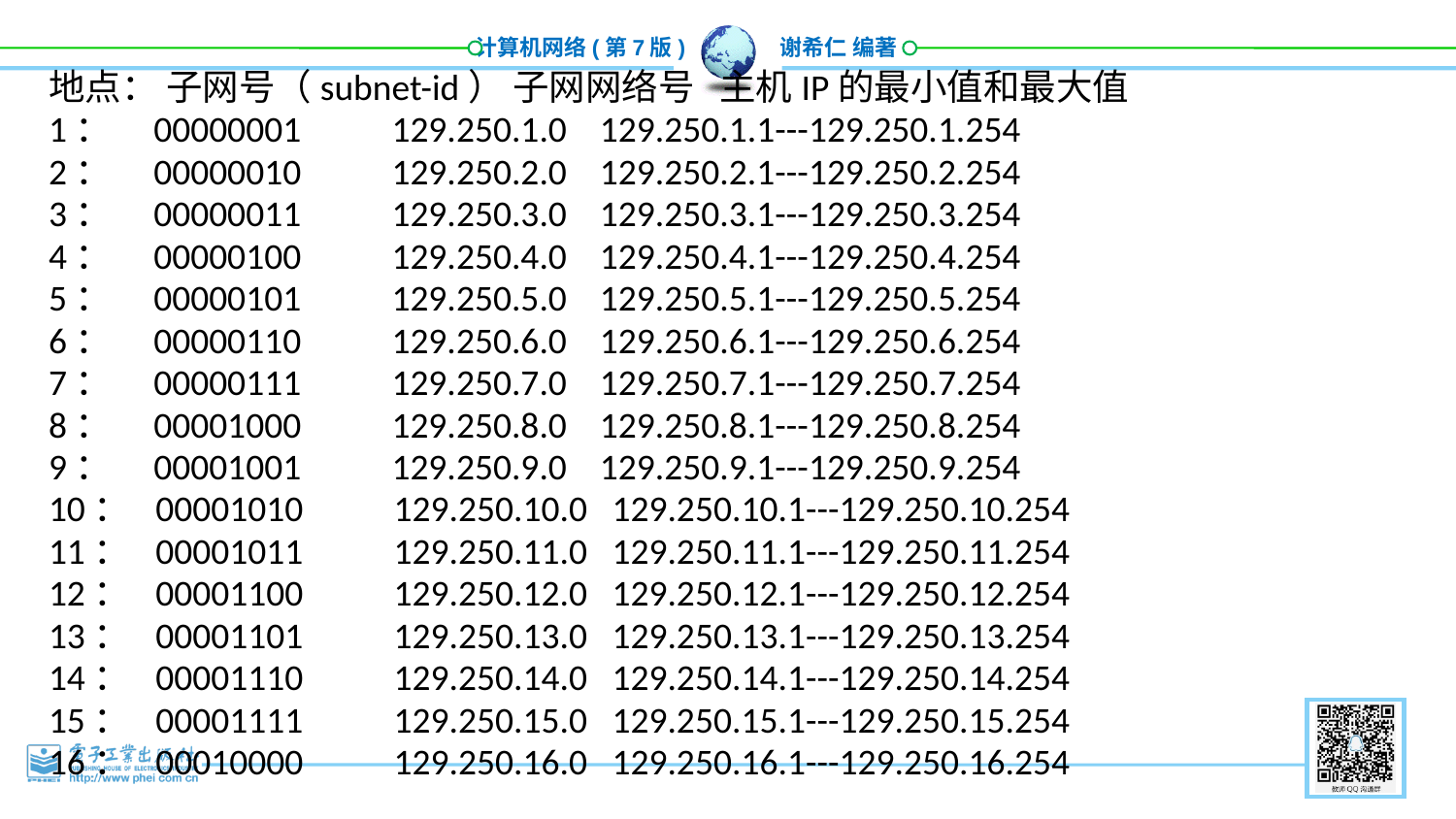

地点： 子网号（subnet-id） 子网网络号   主机IP的最小值和最大值
1：    00000001           129.250.1.0    129.250.1.1---129.250.1.254
2：    00000010           129.250.2.0    129.250.2.1---129.250.2.254
3：    00000011           129.250.3.0    129.250.3.1---129.250.3.254
4：    00000100           129.250.4.0    129.250.4.1---129.250.4.254
5：    00000101           129.250.5.0    129.250.5.1---129.250.5.254
6：    00000110           129.250.6.0    129.250.6.1---129.250.6.254
7：    00000111           129.250.7.0    129.250.7.1---129.250.7.254
8：    00001000           129.250.8.0    129.250.8.1---129.250.8.254
9：    00001001           129.250.9.0    129.250.9.1---129.250.9.254
10：  00001010           129.250.10.0   129.250.10.1---129.250.10.254
11：  00001011           129.250.11.0   129.250.11.1---129.250.11.254
12：  00001100           129.250.12.0   129.250.12.1---129.250.12.254
13：  00001101           129.250.13.0   129.250.13.1---129.250.13.254
14：  00001110           129.250.14.0   129.250.14.1---129.250.14.254
15：  00001111           129.250.15.0   129.250.15.1---129.250.15.254
16：  00010000           129.250.16.0   129.250.16.1---129.250.16.254